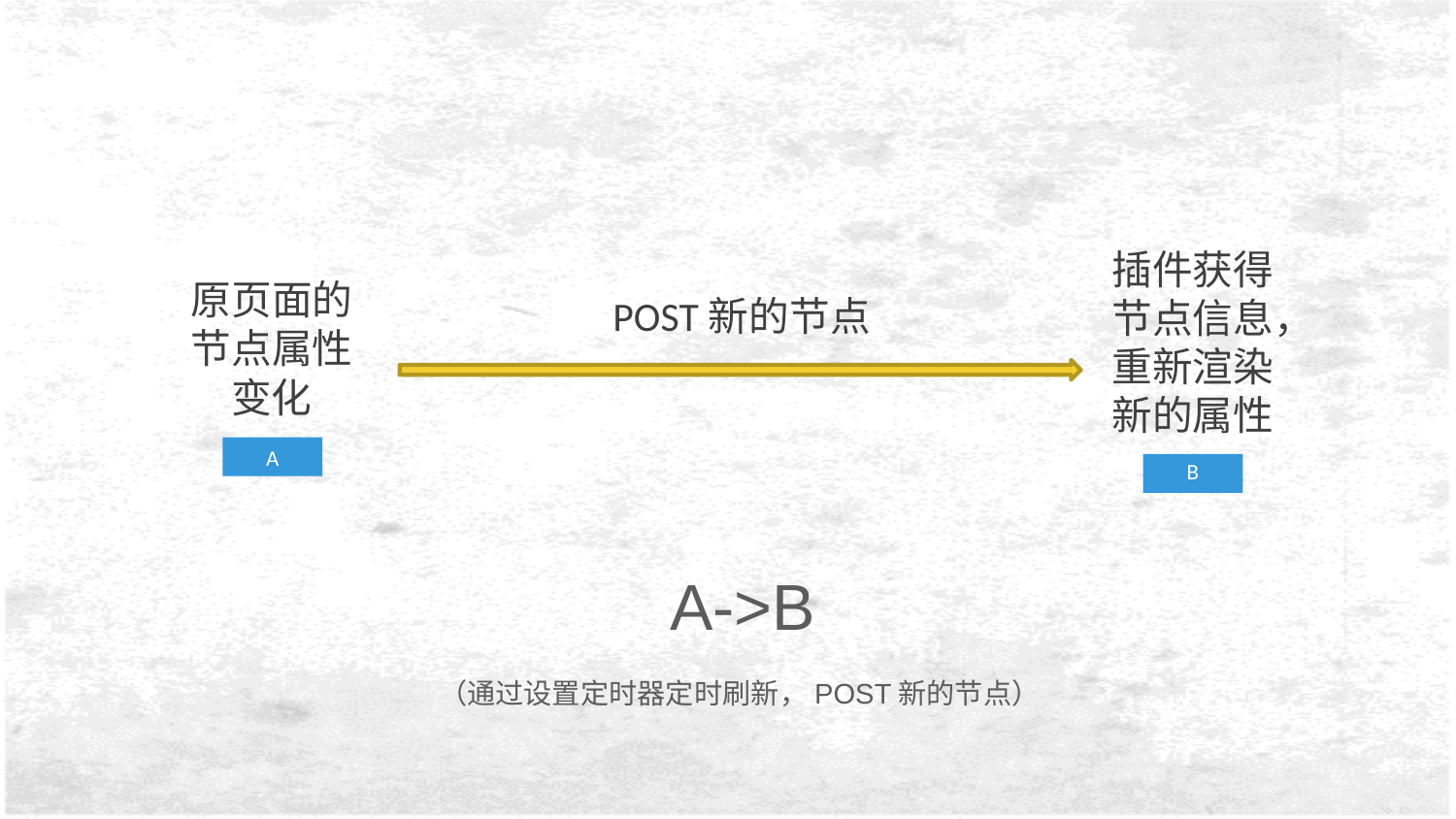

插件获得节点信息，重新渲染新的属性
B

原页面的节点属性变化

A
POST新的节点

A->B
（通过设置定时器定时刷新，POST新的节点）